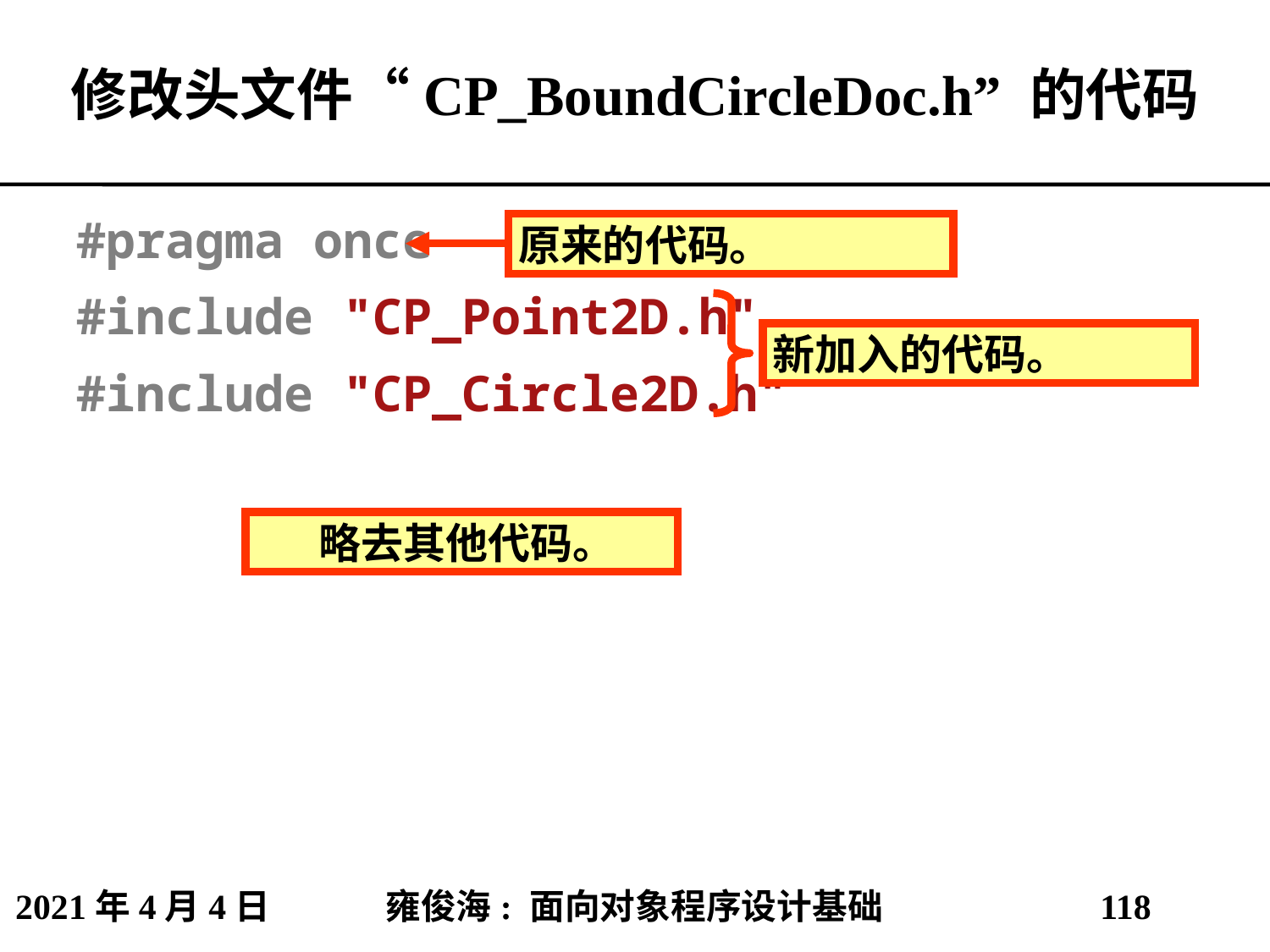

# 修改头文件“CP_BoundCircleDoc.h” 的代码

#pragma once
#include "CP_Point2D.h"
#include "CP_Circle2D.h"
原来的代码。

新加入的代码。
略去其他代码。
2021年4月4日
雍俊海: 面向对象程序设计基础
118